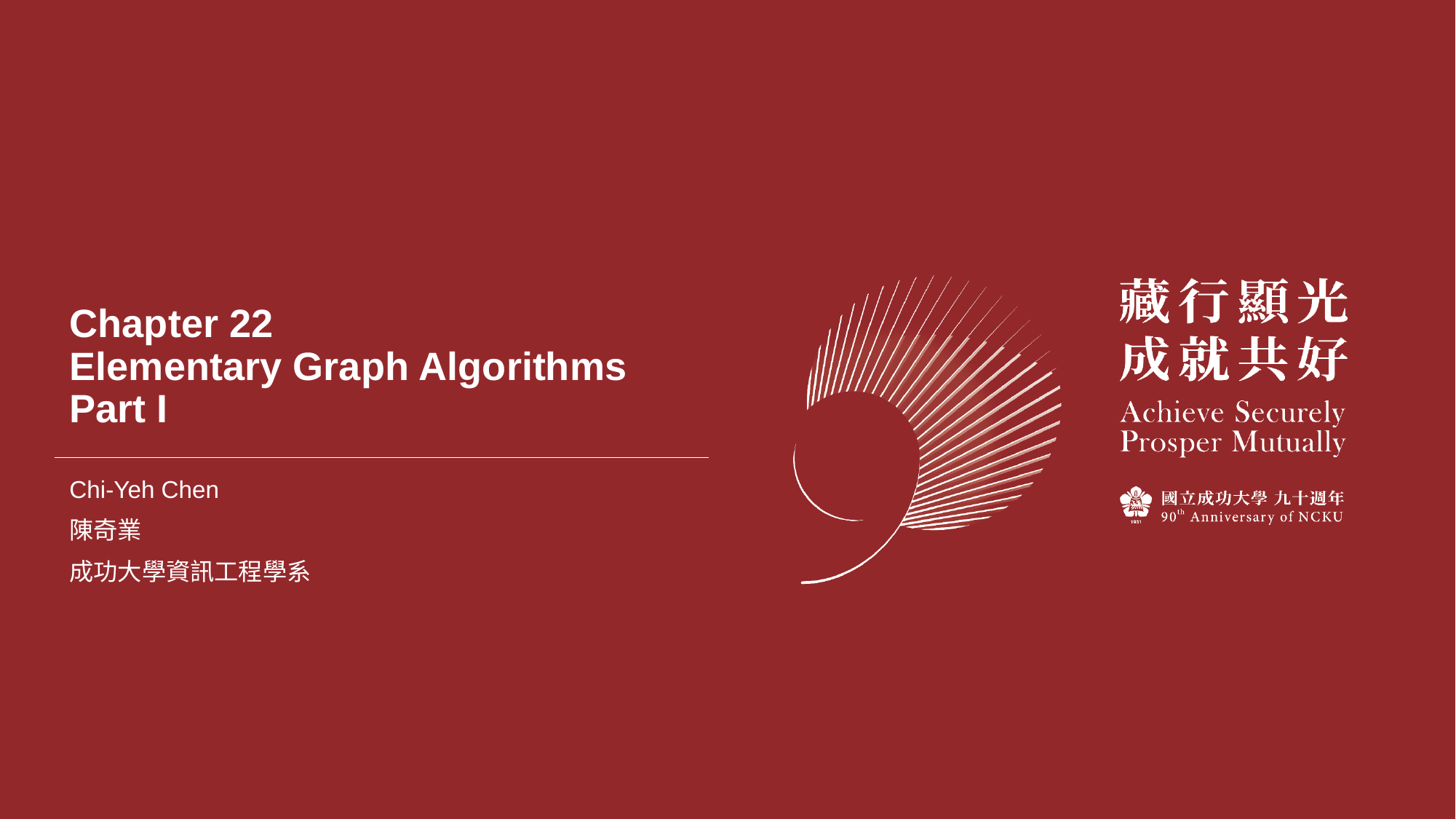

# Chapter 22 Elementary Graph Algorithms Part I
Chi-Yeh Chen
陳奇業
成功大學資訊工程學系